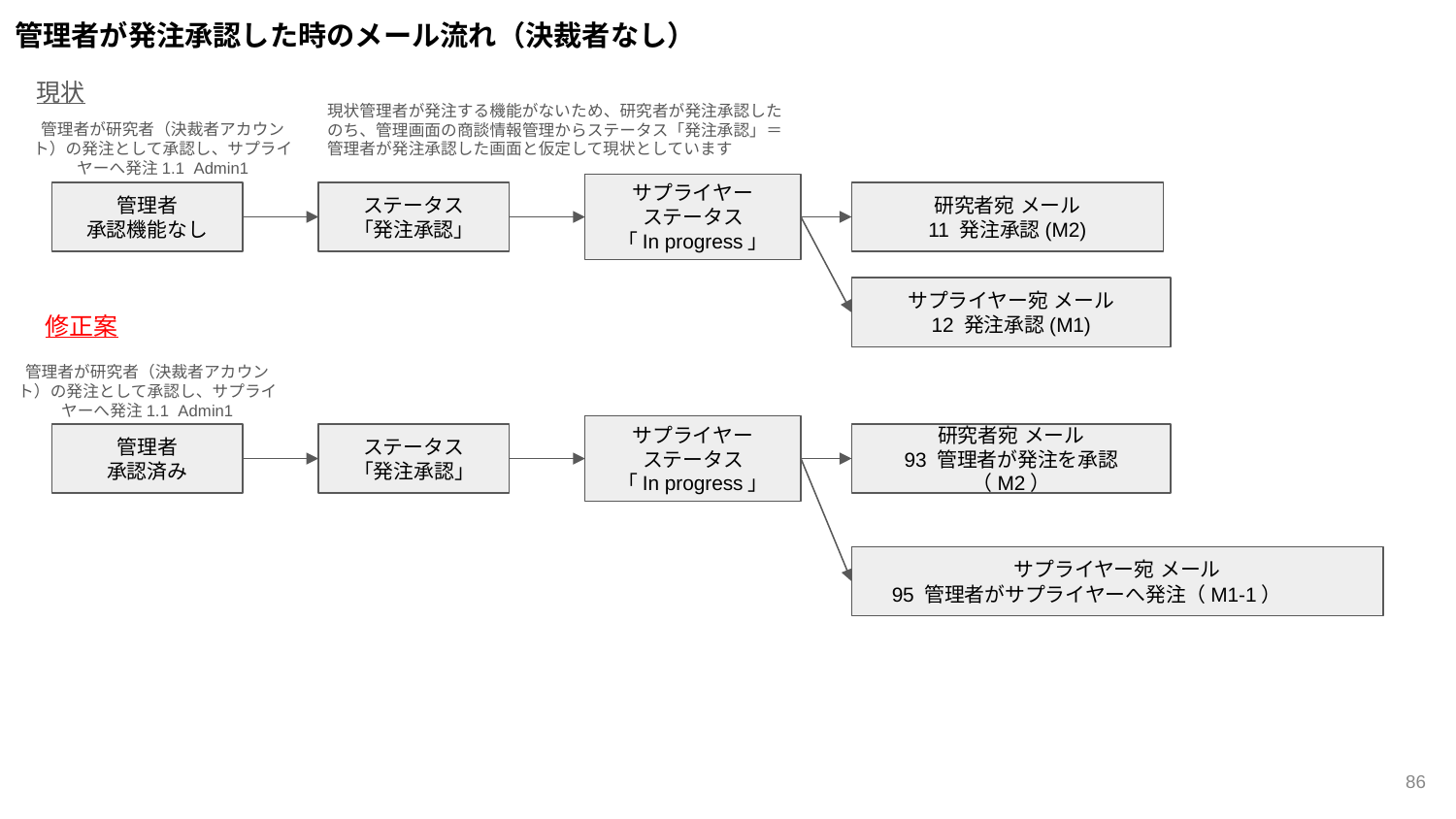

管理者が発注承認した時のメール流れ（決裁者なし）
現状
現状管理者が発注する機能がないため、研究者が発注承認したのち、管理画面の商談情報管理からステータス「発注承認」＝管理者が発注承認した画面と仮定して現状としています
管理者が研究者（決裁者アカウント）の発注として承認し、サプライヤーへ発注1.1  Admin1
サプライヤー
ステータス
「In progress」
管理者
承認機能なし
ステータス
「発注承認」
研究者宛 メール
11 発注承認(M2)
サプライヤー宛 メール
12 発注承認(M1)
修正案
管理者が研究者（決裁者アカウント）の発注として承認し、サプライヤーへ発注1.1  Admin1
サプライヤー
ステータス
「In progress」
管理者
承認済み
ステータス
「発注承認」
研究者宛 メール
93 管理者が発注を承認（M2）
サプライヤー宛 メール
95 管理者がサプライヤーへ発注（M1-1）
86